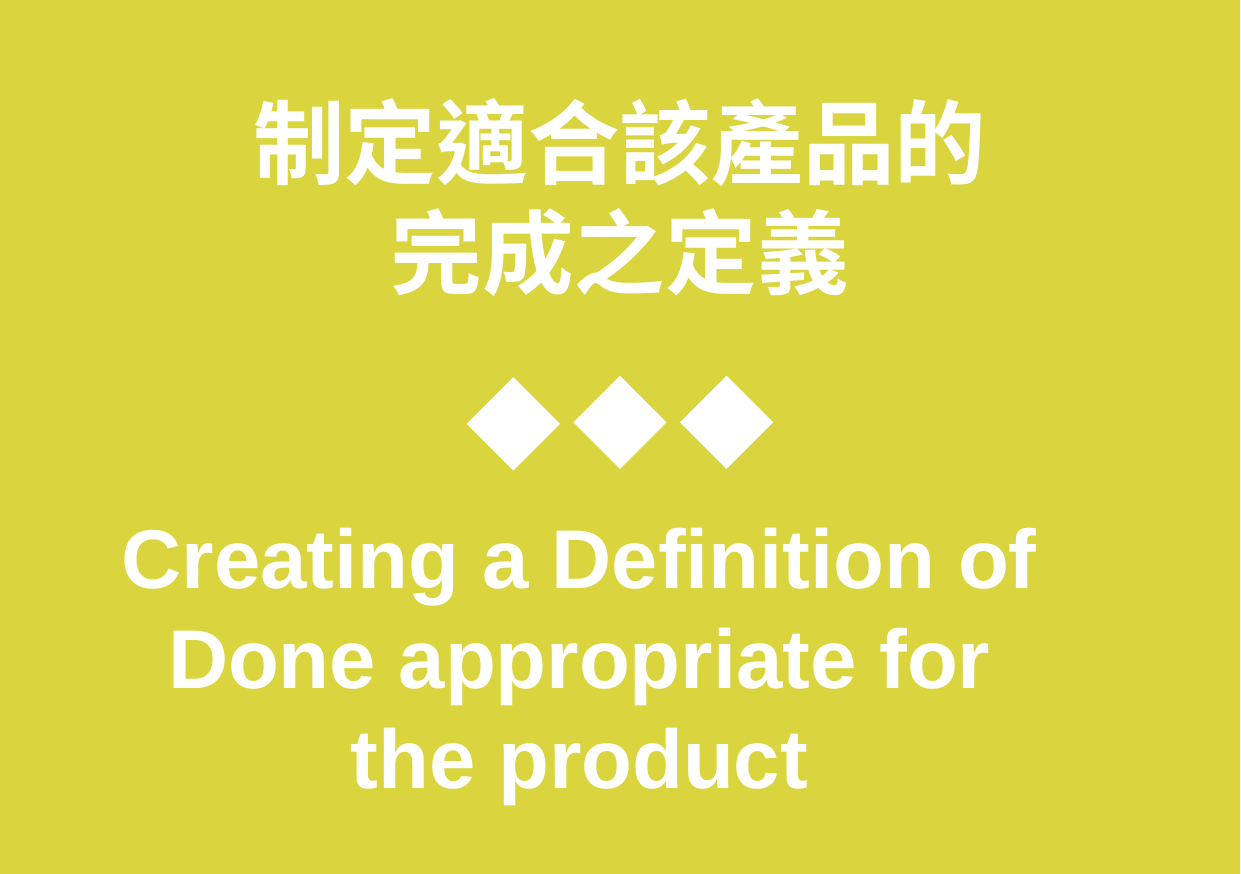

制定適合該產品的
完成之定義

Creating a Definition of Done appropriate for the product